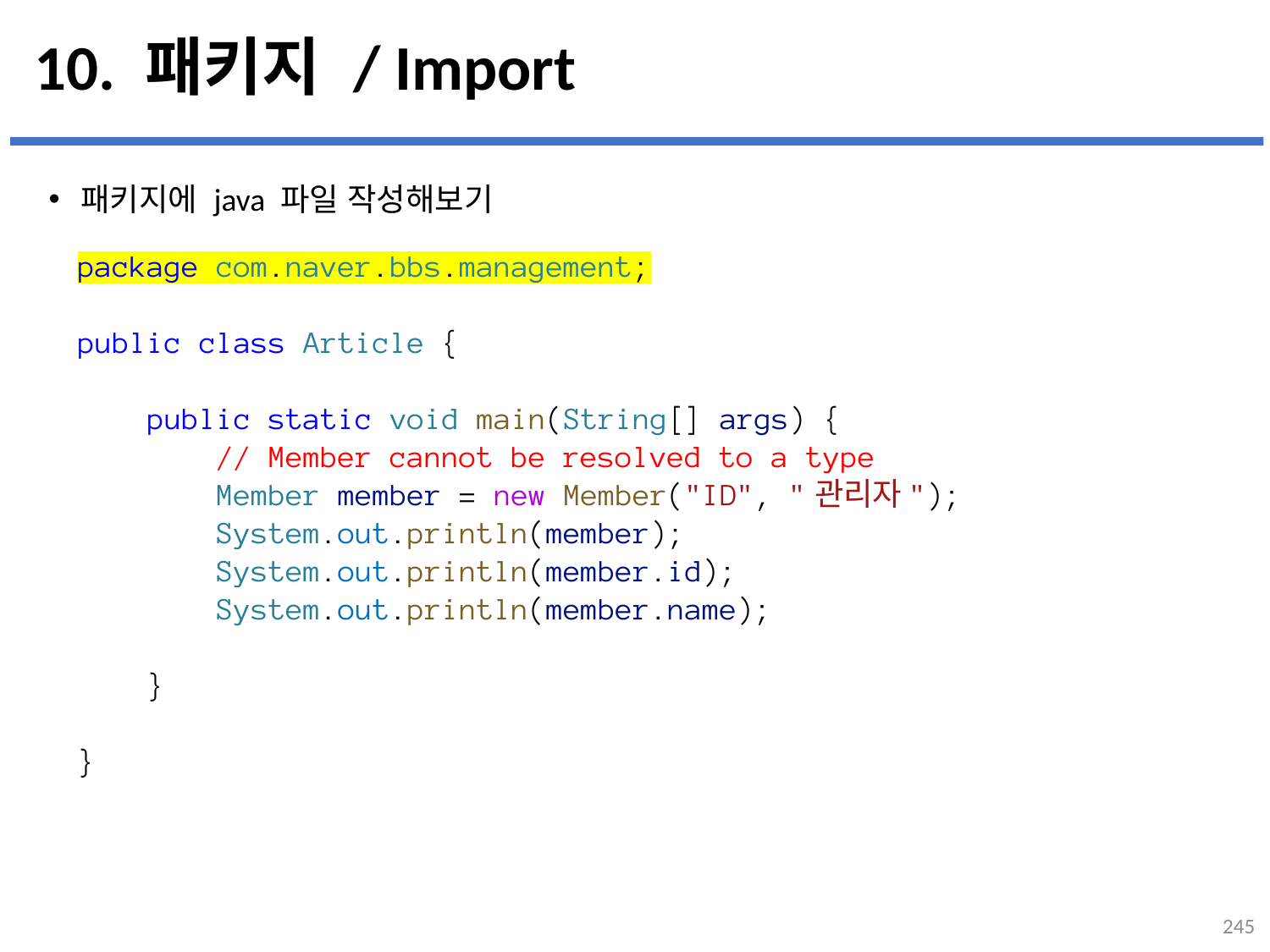

# 10. 패키지 / Import
패키지에 java 파일 작성해보기
...

설명
package com.naver.bbs.management;
public class Article {
    public static void main(String[] args) {
        // Member cannot be resolved to a type
        Member member = new Member("ID", "관리자");
        System.out.println(member);
        System.out.println(member.id);
        System.out.println(member.name);

    }

}
245